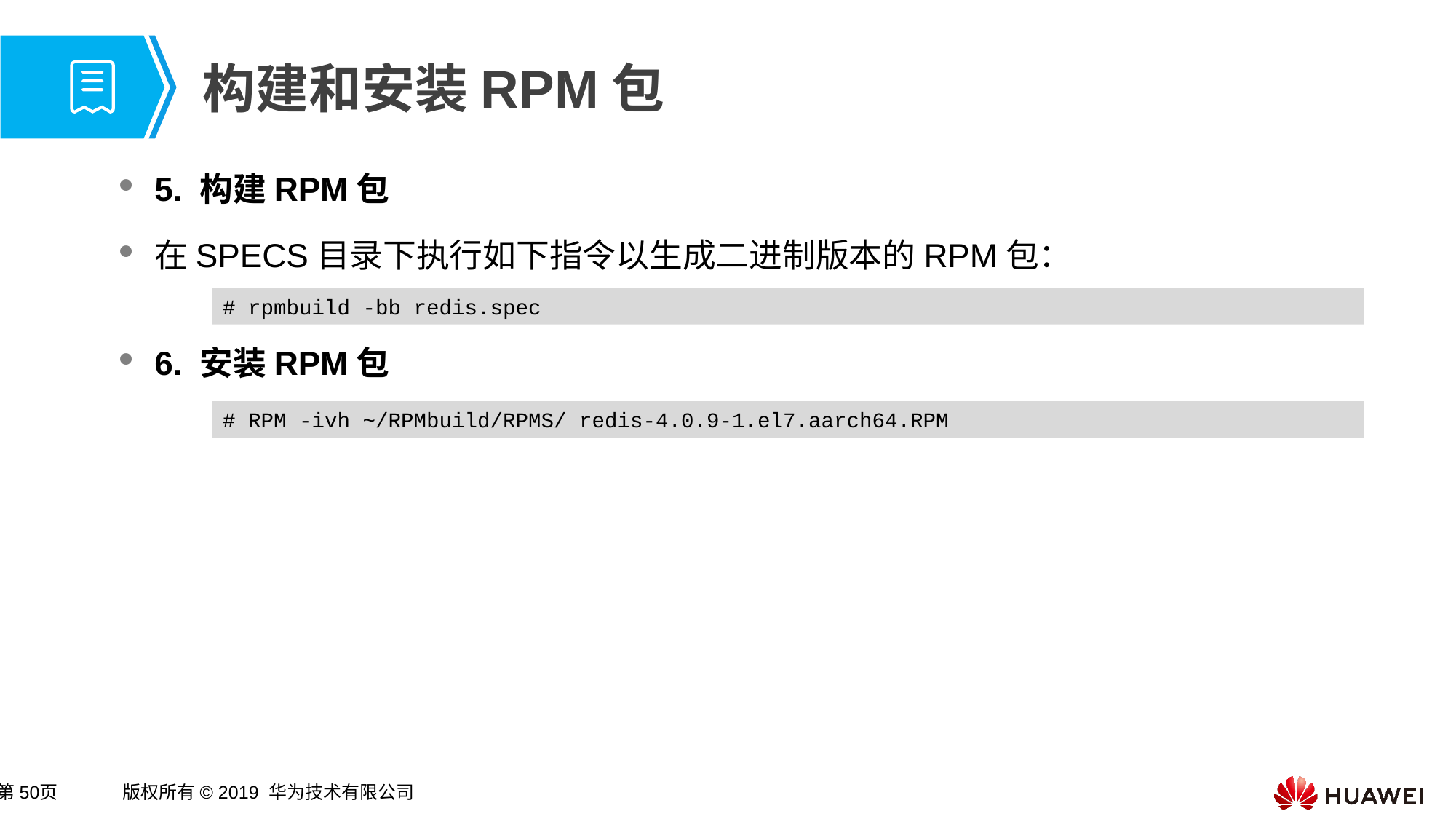

# 构建和安装RPM包
5. 构建RPM包
在SPECS目录下执行如下指令以生成二进制版本的RPM包：

6. 安装RPM包

# rpmbuild -bb redis.spec
# RPM -ivh ~/RPMbuild/RPMS/ redis-4.0.9-1.el7.aarch64.RPM